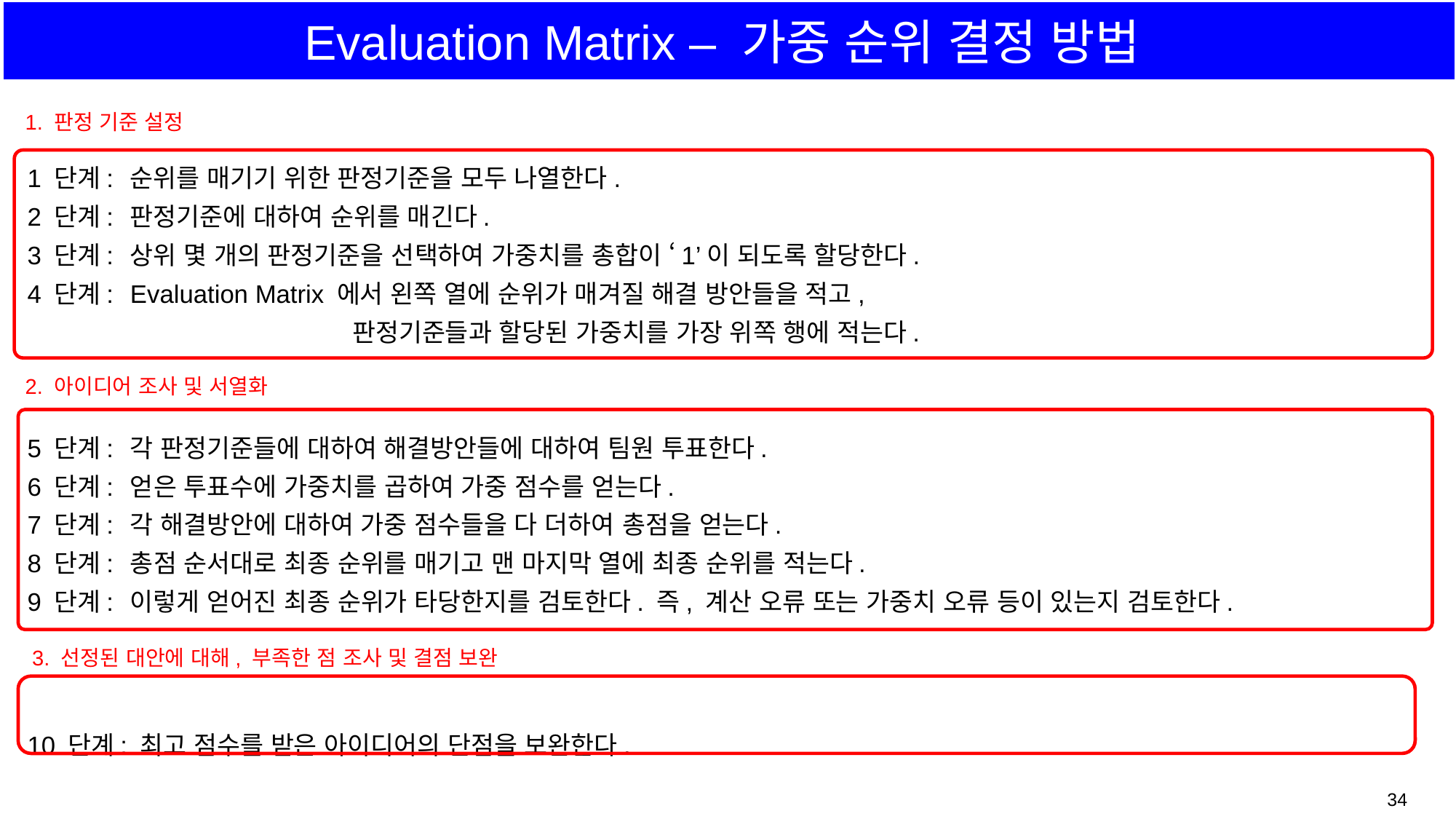

# Evaluation Matrix – 가중 순위 결정 방법
1. 판정 기준 설정

1 단계:	순위를 매기기 위한 판정기준을 모두 나열한다.
2 단계:	판정기준에 대하여 순위를 매긴다.
3 단계:	상위 몇 개의 판정기준을 선택하여 가중치를 총합이 ‘1’이 되도록 할당한다.
4 단계:	Evaluation Matrix 에서 왼쪽 열에 순위가 매겨질 해결 방안들을 적고,
                                             판정기준들과 할당된 가중치를 가장 위쪽 행에 적는다.

5 단계:	각 판정기준들에 대하여 해결방안들에 대하여 팀원 투표한다.
6 단계:	얻은 투표수에 가중치를 곱하여 가중 점수를 얻는다.
7 단계:	각 해결방안에 대하여 가중 점수들을 다 더하여 총점을 얻는다.
8 단계:	총점 순서대로 최종 순위를 매기고 맨 마지막 열에 최종 순위를 적는다.
9 단계:	이렇게 얻어진 최종 순위가 타당한지를 검토한다. 즉, 계산 오류 또는 가중치 오류 등이 있는지 검토한다.

10 단계: 최고 점수를 받은 아이디어의 단점을 보완한다.

2. 아이디어 조사 및 서열화

3. 선정된 대안에 대해, 부족한 점 조사 및 결점 보완